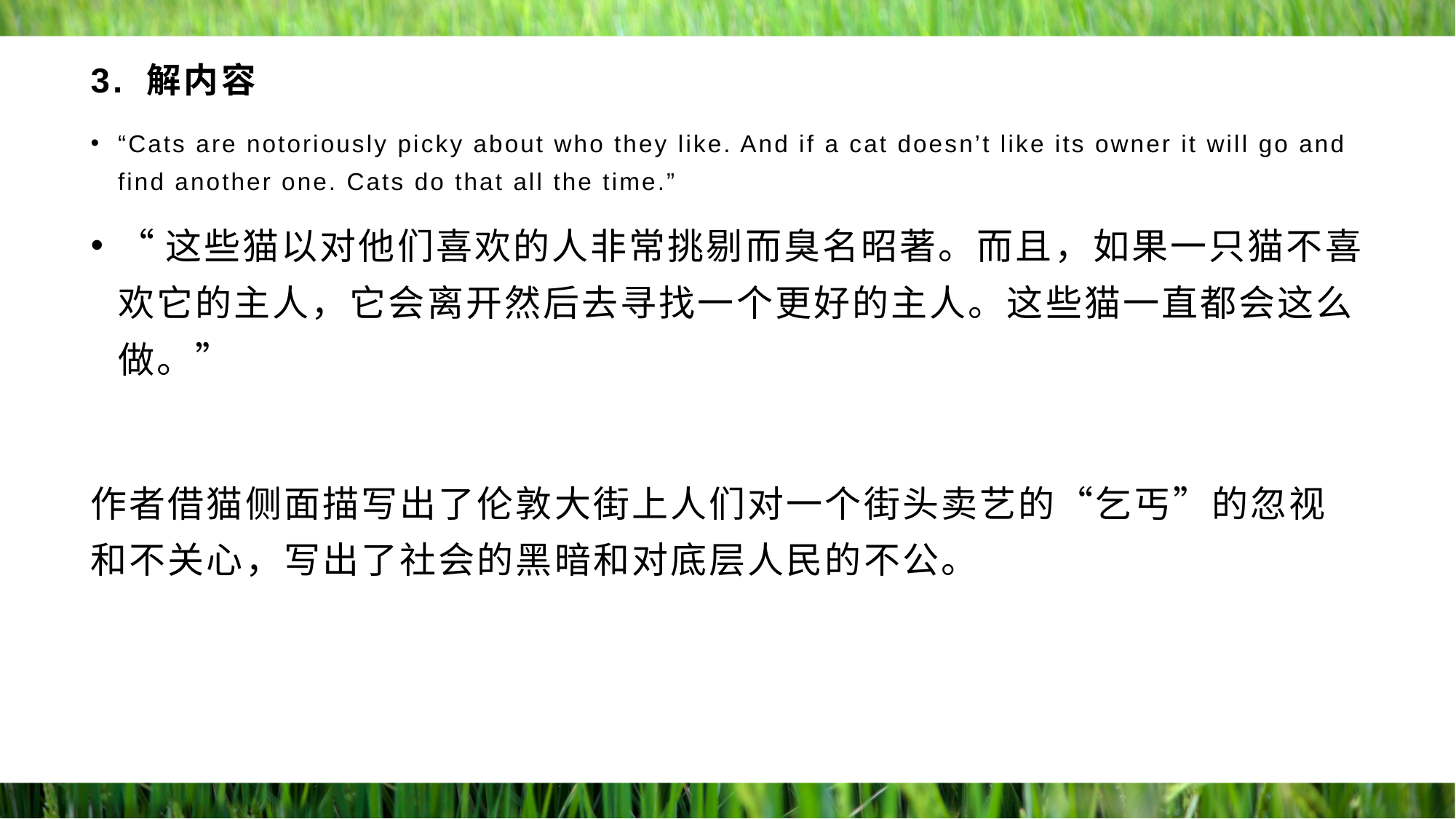

# 3. 解内容
“Cats are notoriously picky about who they like. And if a cat doesn’t like its owner it will go and find another one. Cats do that all the time.”
“这些猫以对他们喜欢的人非常挑剔而臭名昭著。而且，如果一只猫不喜欢它的主人，它会离开然后去寻找一个更好的主人。这些猫一直都会这么做。”

作者借猫侧面描写出了伦敦大街上人们对一个街头卖艺的“乞丐”的忽视和不关心，写出了社会的黑暗和对底层人民的不公。